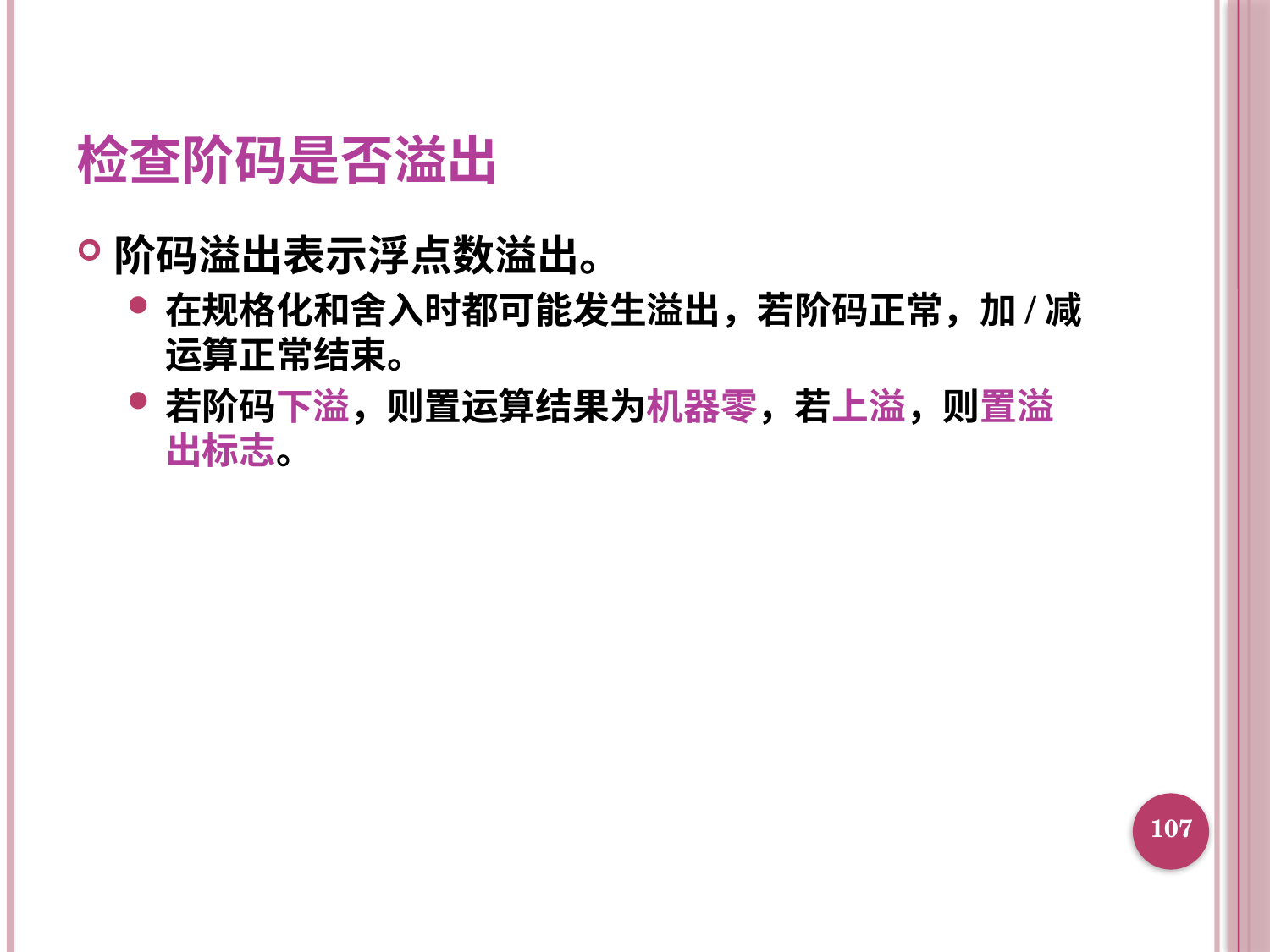

检查阶码是否溢出
阶码溢出表示浮点数溢出。
在规格化和舍入时都可能发生溢出，若阶码正常，加/减运算正常结束。
若阶码下溢，则置运算结果为机器零，若上溢，则置溢出标志。
107